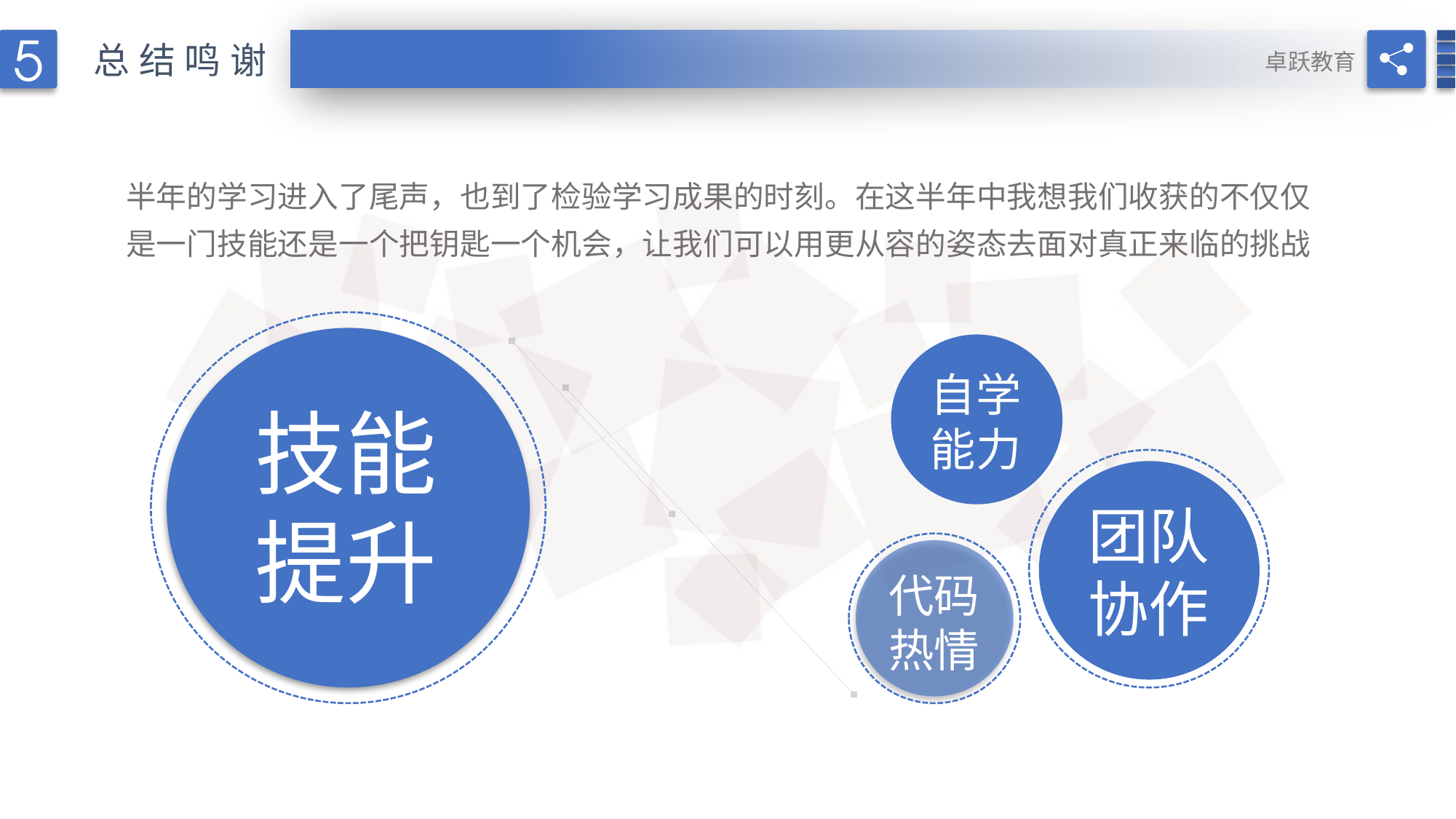

5

总结鸣谢
卓跃教育
半年的学习进入了尾声，也到了检验学习成果的时刻。在这半年中我想我们收获的不仅仅是一门技能还是一个把钥匙一个机会，让我们可以用更从容的姿态去面对真正来临的挑战

技能
提升

自学
能力

团队协作

代码热情